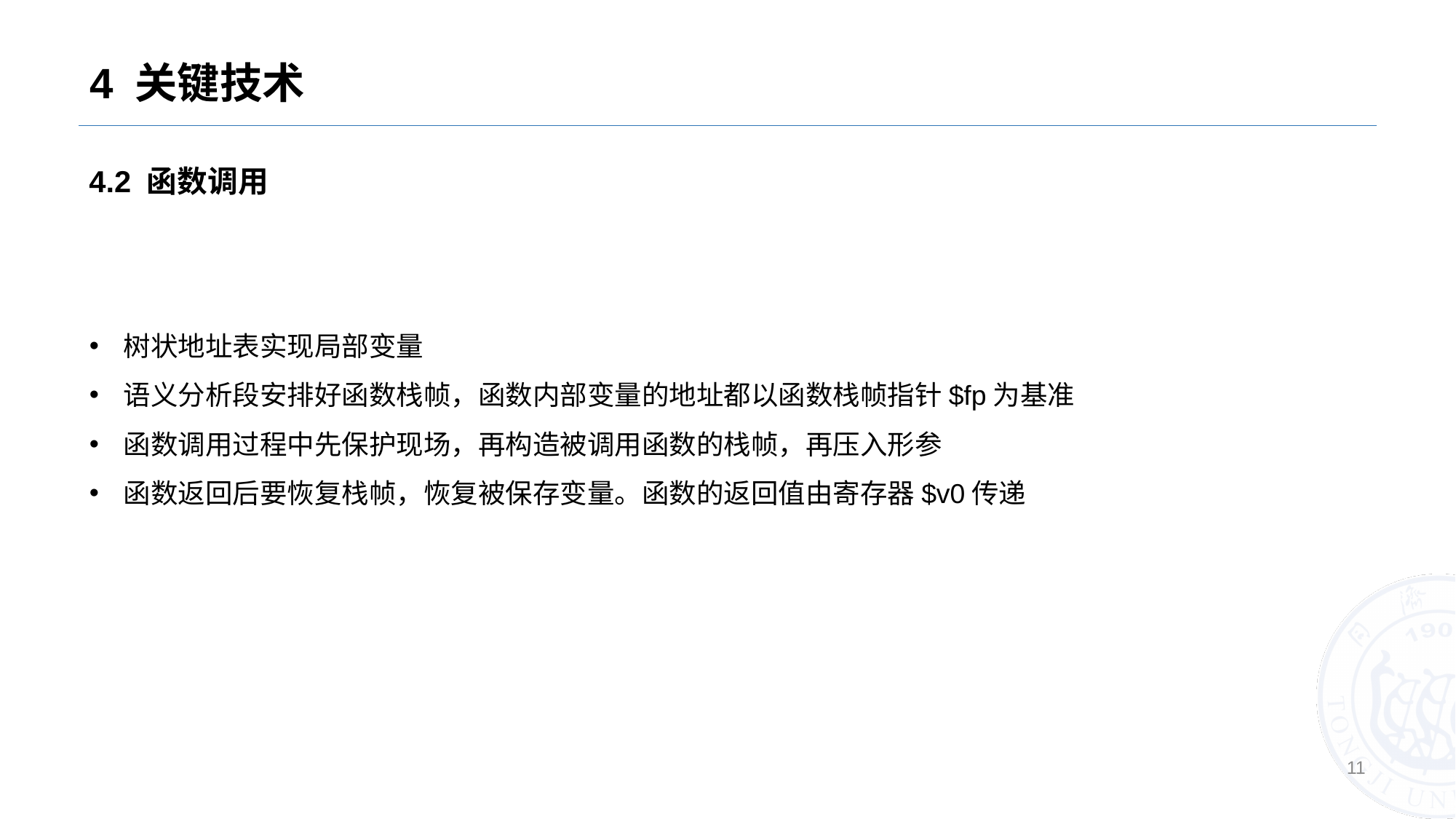

# 4 关键技术
4.2 函数调用
树状地址表实现局部变量
语义分析段安排好函数栈帧，函数内部变量的地址都以函数栈帧指针$fp为基准
函数调用过程中先保护现场，再构造被调用函数的栈帧，再压入形参
函数返回后要恢复栈帧，恢复被保存变量。函数的返回值由寄存器$v0传递
11